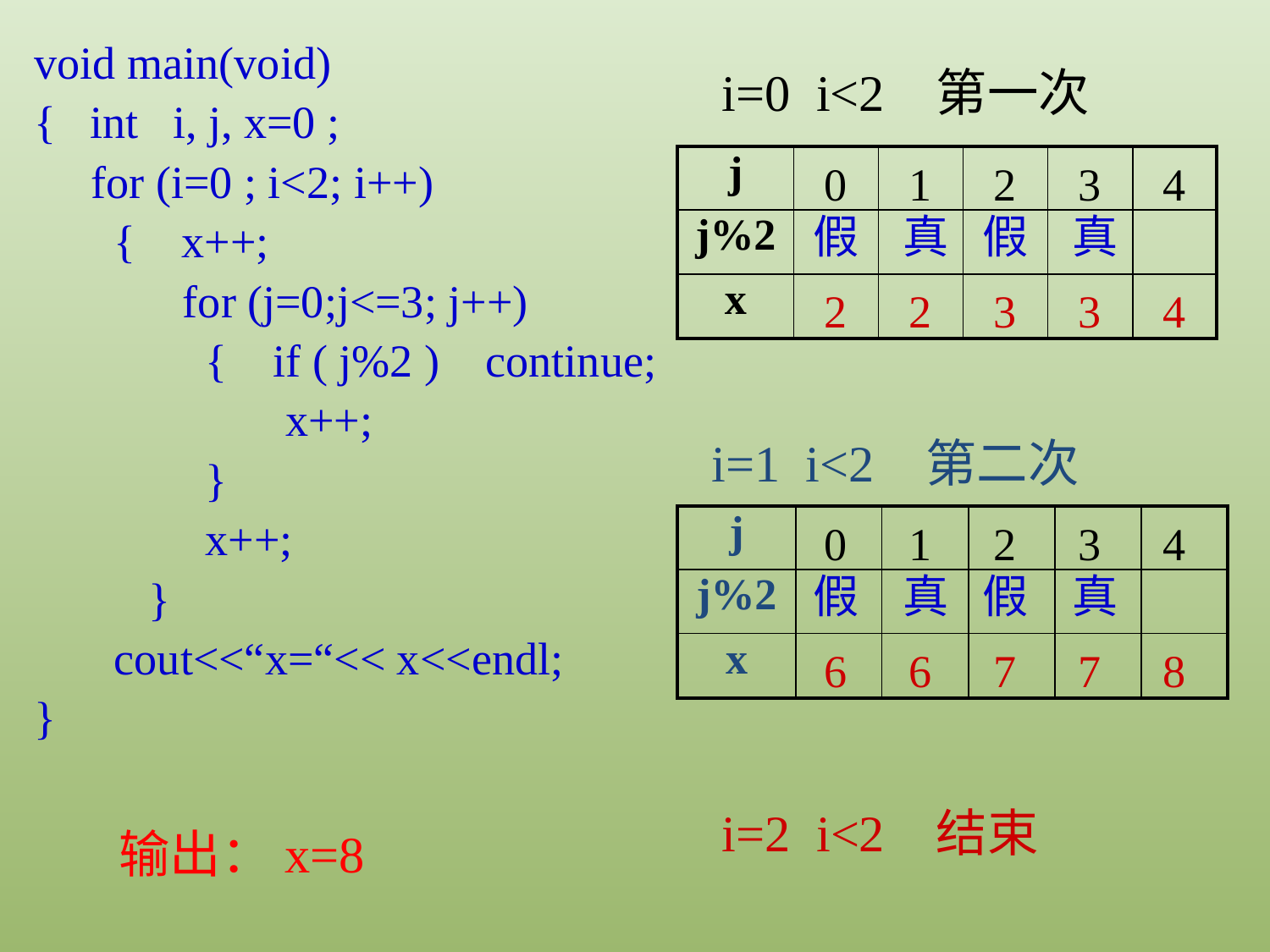

void main(void)
{   int   i, j, x=0 ;
     for (i=0 ; i<2; i++)
       {    x++;
             for (j=0;j<=3; j++)
               {    if ( j%2 )    continue;
                      x++;
               }
               x++;
          }
       cout<<“x=“<< x<<endl;
}
i=0  i<2   第一次
| j |  |  |  |  |  |
| --- | --- | --- | --- | --- | --- |
| j%2 |  |  |  |  |  |
| x |  |  |  |  |  |
0
1
2
3
4
假
真
假
真
2
2
3
3
4
i=1  i<2   第二次
| j |  |  |  |  |  |
| --- | --- | --- | --- | --- | --- |
| j%2 |  |  |  |  |  |
| x |  |  |  |  |  |
0
1
2
3
4
假
真
假
真
6
6
7
7
8
i=2  i<2   结束
输出：x=8
150